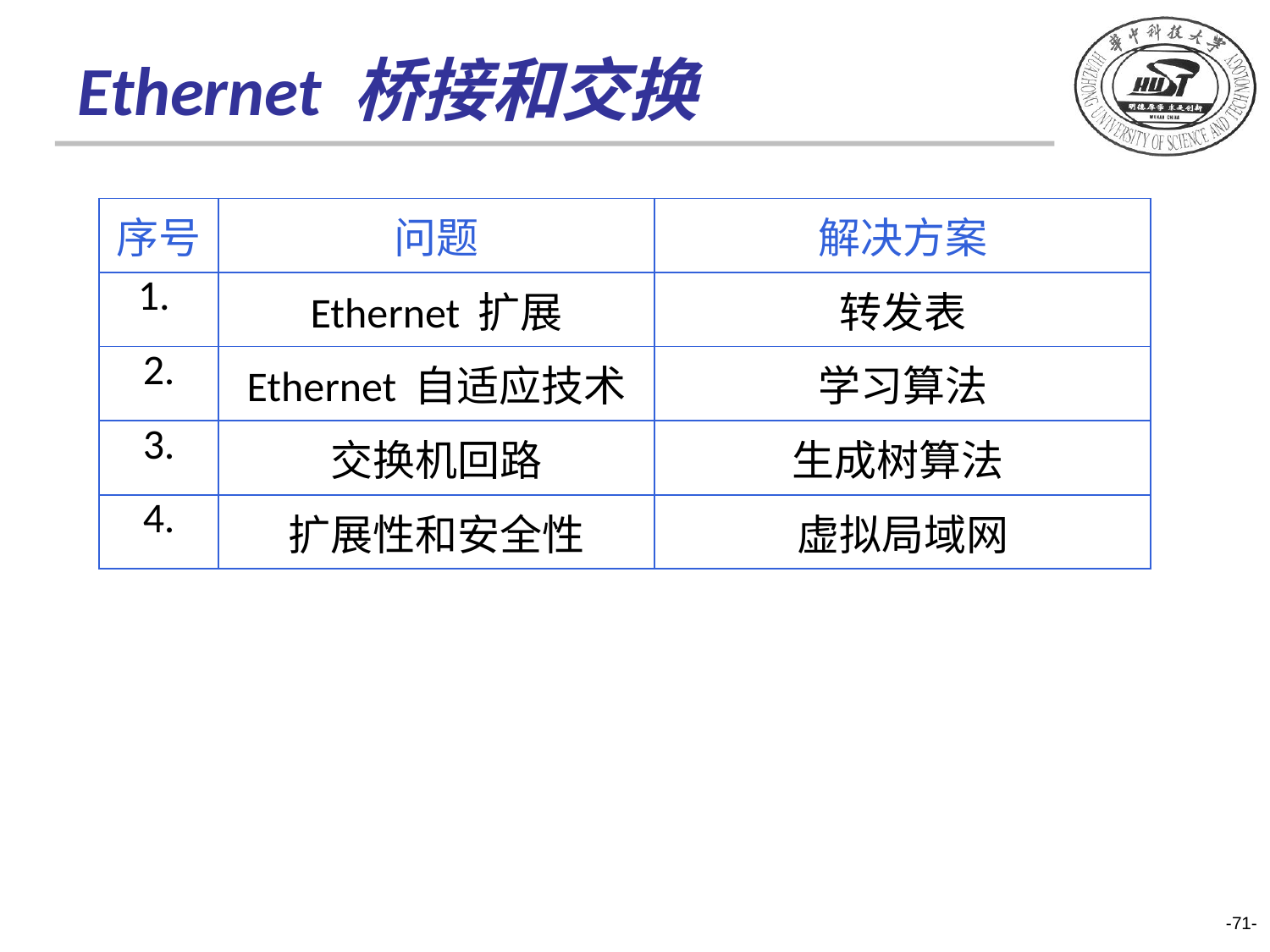

# Ethernet 桥接和交换

| 序号 | 问题 | 解决方案 |
| --- | --- | --- |
| 1. | Ethernet 扩展 | 转发表 |
| 2. | Ethernet 自适应技术 | 学习算法 |
| 3. | 交换机回路 | 生成树算法 |
| 4. | 扩展性和安全性 | 虚拟局域网 |
-71-